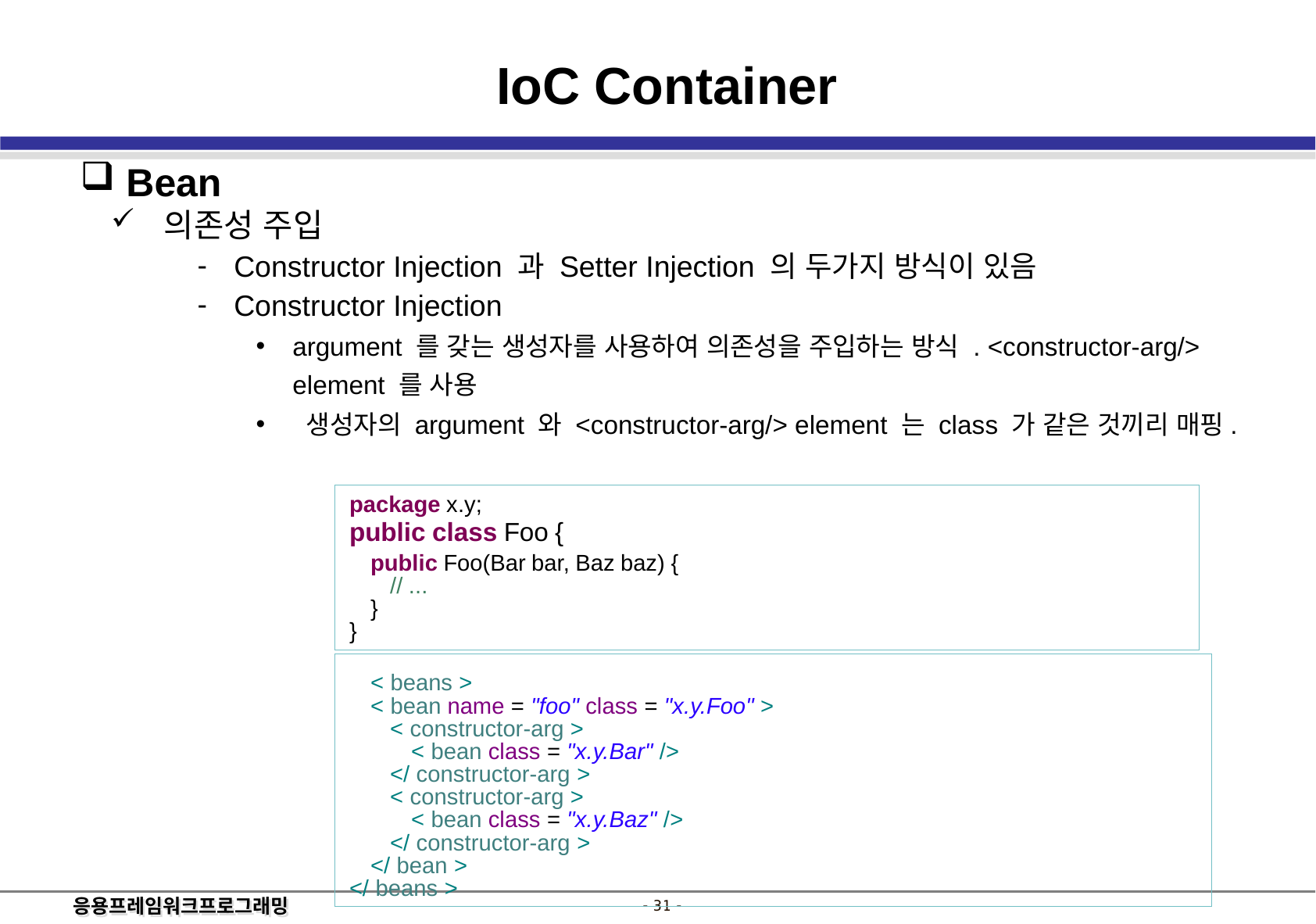

IoC Container
 Bean
  의존성 주입
Constructor Injection 과 Setter Injection 의 두가지 방식이 있음
Constructor Injection
argument 를 갖는 생성자를 사용하여 의존성을 주입하는 방식 . <constructor-arg/> element 를 사용
 생성자의 argument 와 <constructor-arg/> element 는 class 가 같은 것끼리 매핑.
	package x.y;
	public class Foo {
		public Foo(Bar bar, Baz baz) {
			// ...
		}
	}
		< beans >
		< bean name = "foo" class = "x.y.Foo" >
			< constructor-arg >
				< bean class = "x.y.Bar" />
			</ constructor-arg >
			< constructor-arg >
				< bean class = "x.y.Baz" />
			</ constructor-arg >
		</ bean >
	</ beans >
- 31 -